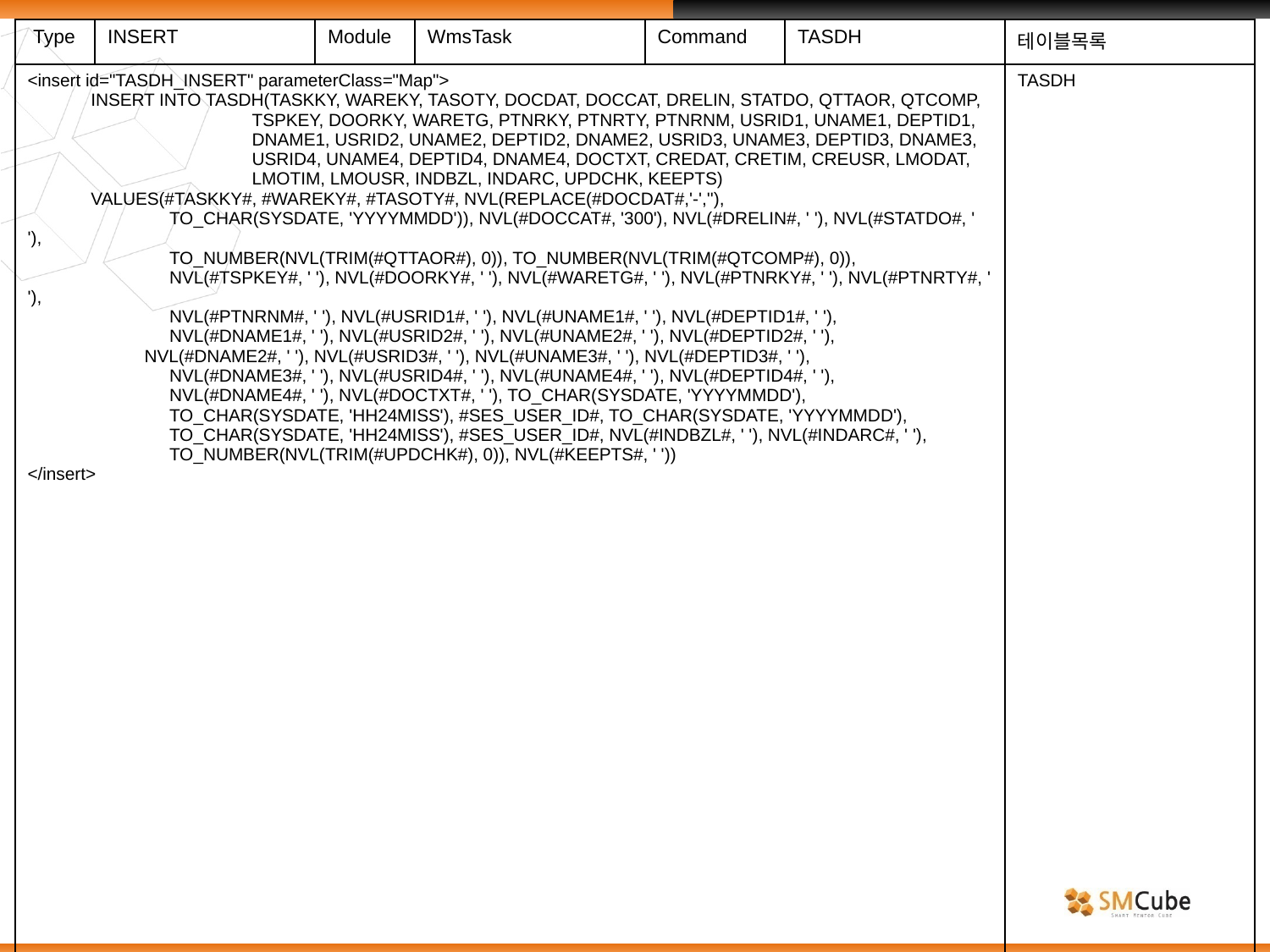

| Type | INSERT | Module | WmsTask | Command | TASDH | 테이블목록 |
| --- | --- | --- | --- | --- | --- | --- |
| <insert id="TASDH\_INSERT" parameterClass="Map"> INSERT INTO TASDH(TASKKY, WAREKY, TASOTY, DOCDAT, DOCCAT, DRELIN, STATDO, QTTAOR, QTCOMP, TSPKEY, DOORKY, WARETG, PTNRKY, PTNRTY, PTNRNM, USRID1, UNAME1, DEPTID1, DNAME1, USRID2, UNAME2, DEPTID2, DNAME2, USRID3, UNAME3, DEPTID3, DNAME3, USRID4, UNAME4, DEPTID4, DNAME4, DOCTXT, CREDAT, CRETIM, CREUSR, LMODAT, LMOTIM, LMOUSR, INDBZL, INDARC, UPDCHK, KEEPTS) VALUES(#TASKKY#, #WAREKY#, #TASOTY#, NVL(REPLACE(#DOCDAT#,'-',''), TO\_CHAR(SYSDATE, 'YYYYMMDD')), NVL(#DOCCAT#, '300'), NVL(#DRELIN#, ' '), NVL(#STATDO#, ' '), TO\_NUMBER(NVL(TRIM(#QTTAOR#), 0)), TO\_NUMBER(NVL(TRIM(#QTCOMP#), 0)), NVL(#TSPKEY#, ' '), NVL(#DOORKY#, ' '), NVL(#WARETG#, ' '), NVL(#PTNRKY#, ' '), NVL(#PTNRTY#, ' '), NVL(#PTNRNM#, ' '), NVL(#USRID1#, ' '), NVL(#UNAME1#, ' '), NVL(#DEPTID1#, ' '), NVL(#DNAME1#, ' '), NVL(#USRID2#, ' '), NVL(#UNAME2#, ' '), NVL(#DEPTID2#, ' '), NVL(#DNAME2#, ' '), NVL(#USRID3#, ' '), NVL(#UNAME3#, ' '), NVL(#DEPTID3#, ' '), NVL(#DNAME3#, ' '), NVL(#USRID4#, ' '), NVL(#UNAME4#, ' '), NVL(#DEPTID4#, ' '), NVL(#DNAME4#, ' '), NVL(#DOCTXT#, ' '), TO\_CHAR(SYSDATE, 'YYYYMMDD'), TO\_CHAR(SYSDATE, 'HH24MISS'), #SES\_USER\_ID#, TO\_CHAR(SYSDATE, 'YYYYMMDD'), TO\_CHAR(SYSDATE, 'HH24MISS'), #SES\_USER\_ID#, NVL(#INDBZL#, ' '), NVL(#INDARC#, ' '), TO\_NUMBER(NVL(TRIM(#UPDCHK#), 0)), NVL(#KEEPTS#, ' ')) </insert> |  |  |  |  |  | TASDH |